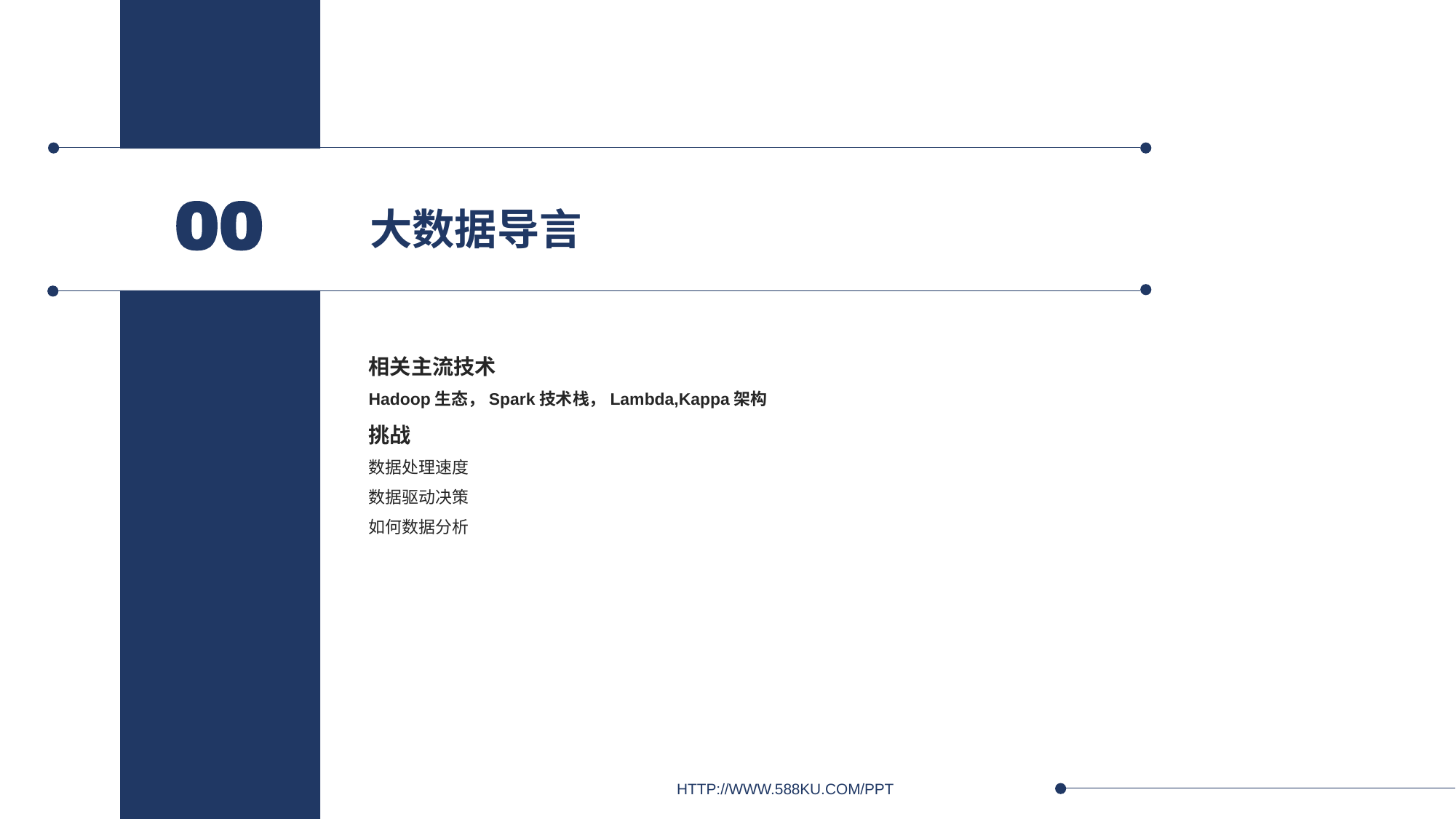

大数据导言
00

相关主流技术
Hadoop生态，Spark技术栈，Lambda,Kappa架构
挑战
数据处理速度
数据驱动决策
如何数据分析
HTTP://WWW.588KU.COM/PPT